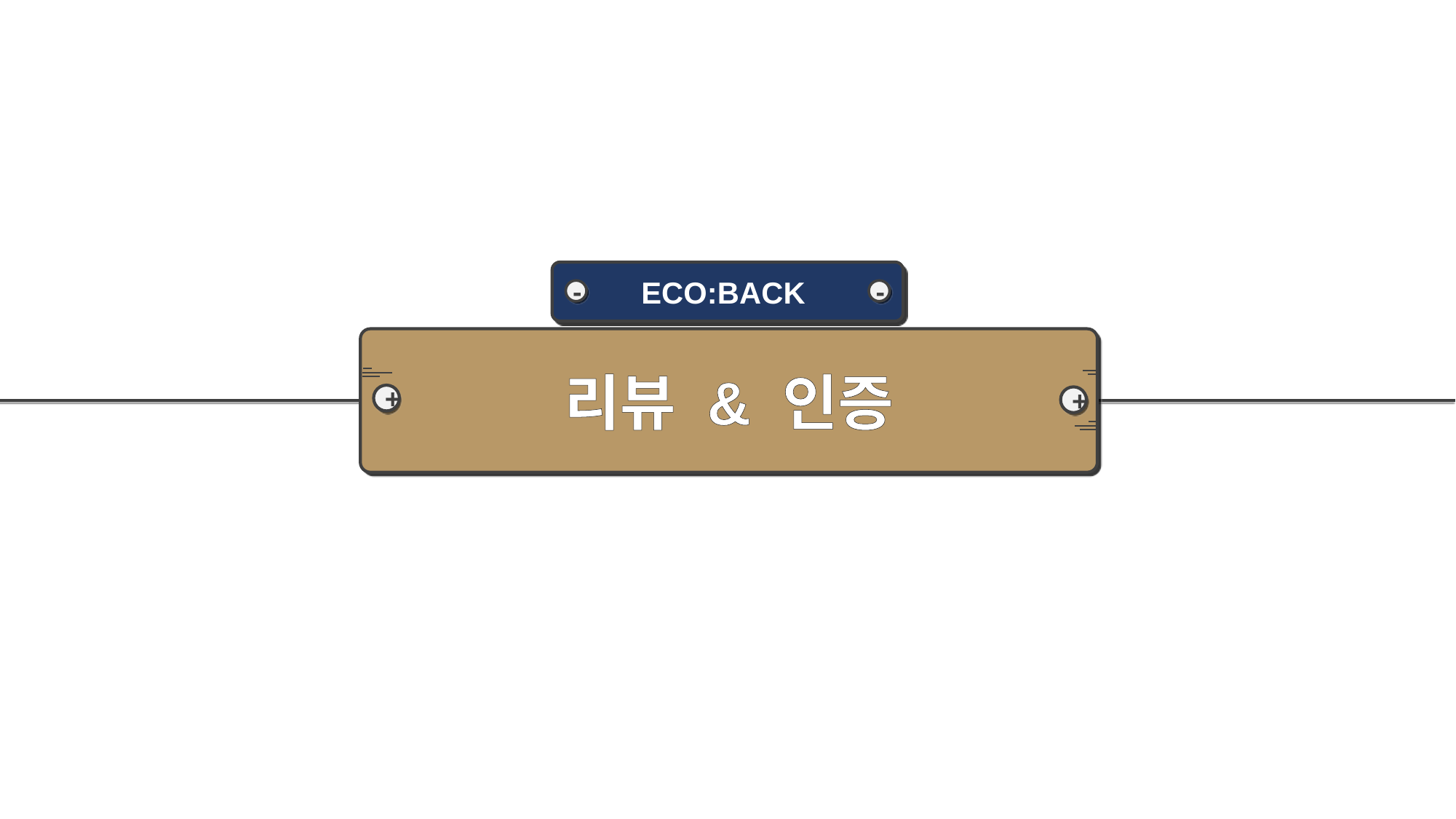

ECO:BACK
-
-
리뷰 & 인증
+
+